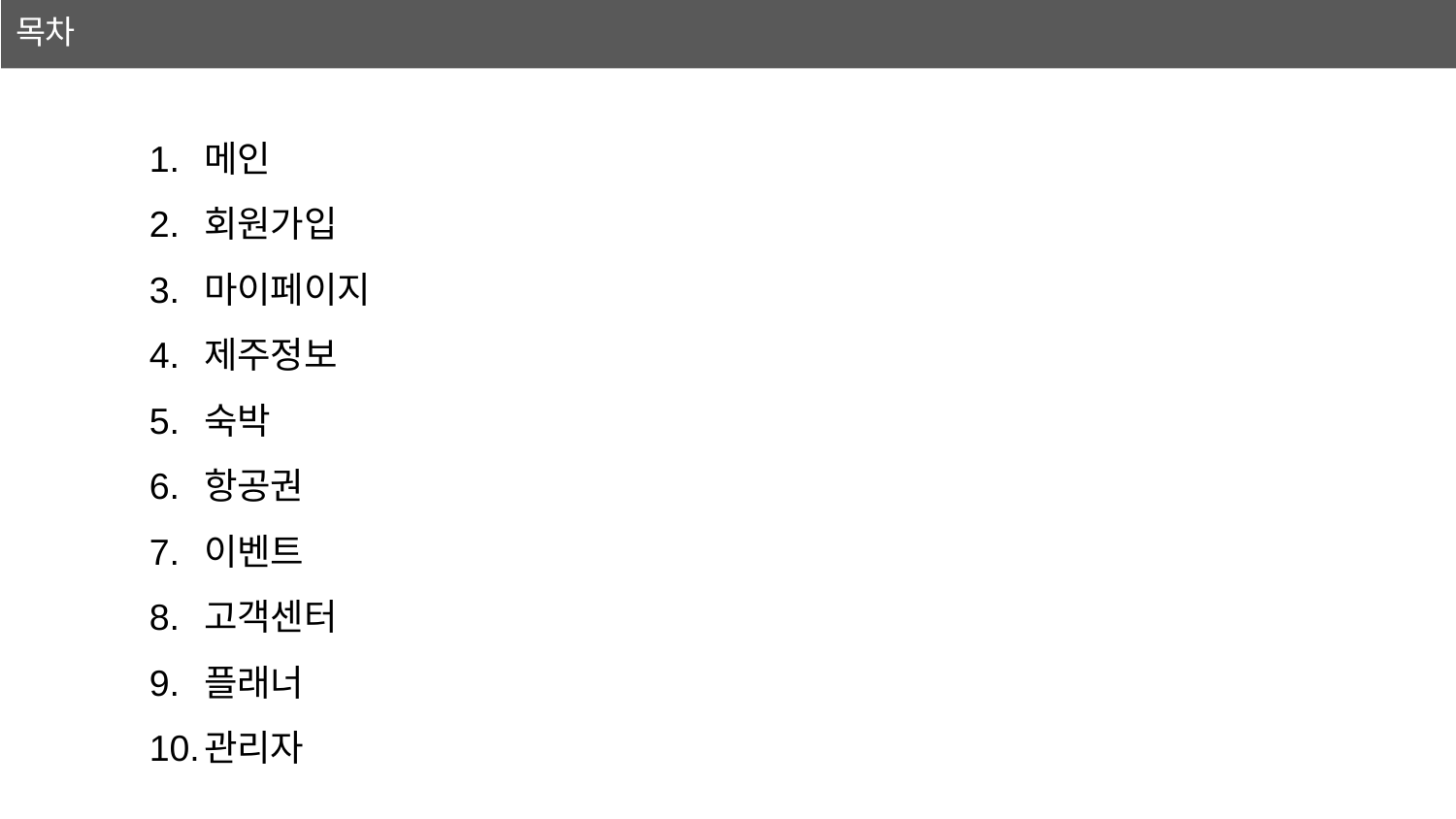

# 목차
메인
회원가입
마이페이지
제주정보
숙박
항공권
이벤트
고객센터
플래너
관리자